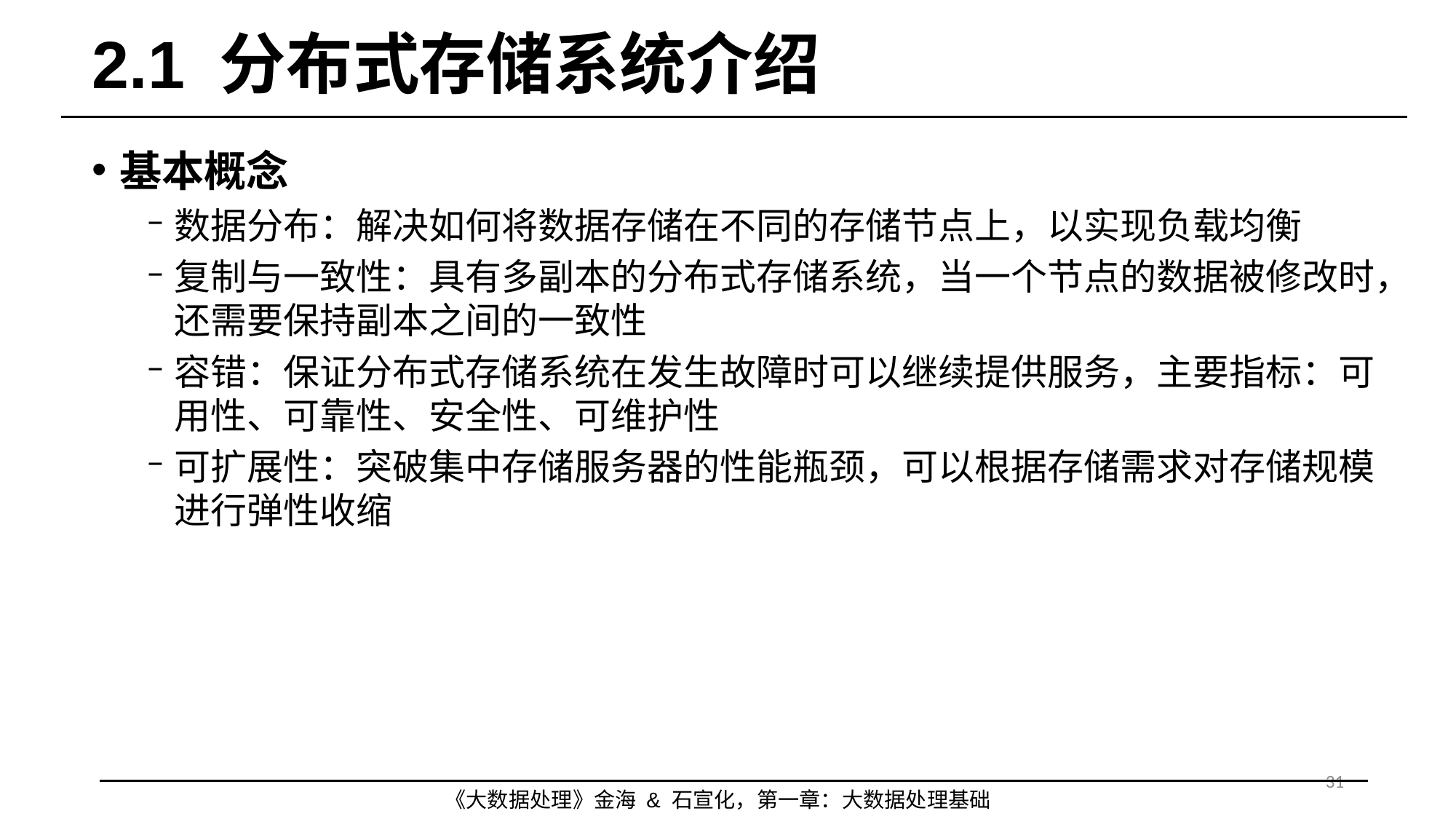

# 2.1 分布式存储系统介绍
基本概念
数据分布：解决如何将数据存储在不同的存储节点上，以实现负载均衡
复制与一致性：具有多副本的分布式存储系统，当一个节点的数据被修改时，还需要保持副本之间的一致性
容错：保证分布式存储系统在发生故障时可以继续提供服务，主要指标：可用性、可靠性、安全性、可维护性
可扩展性：突破集中存储服务器的性能瓶颈，可以根据存储需求对存储规模进行弹性收缩

31